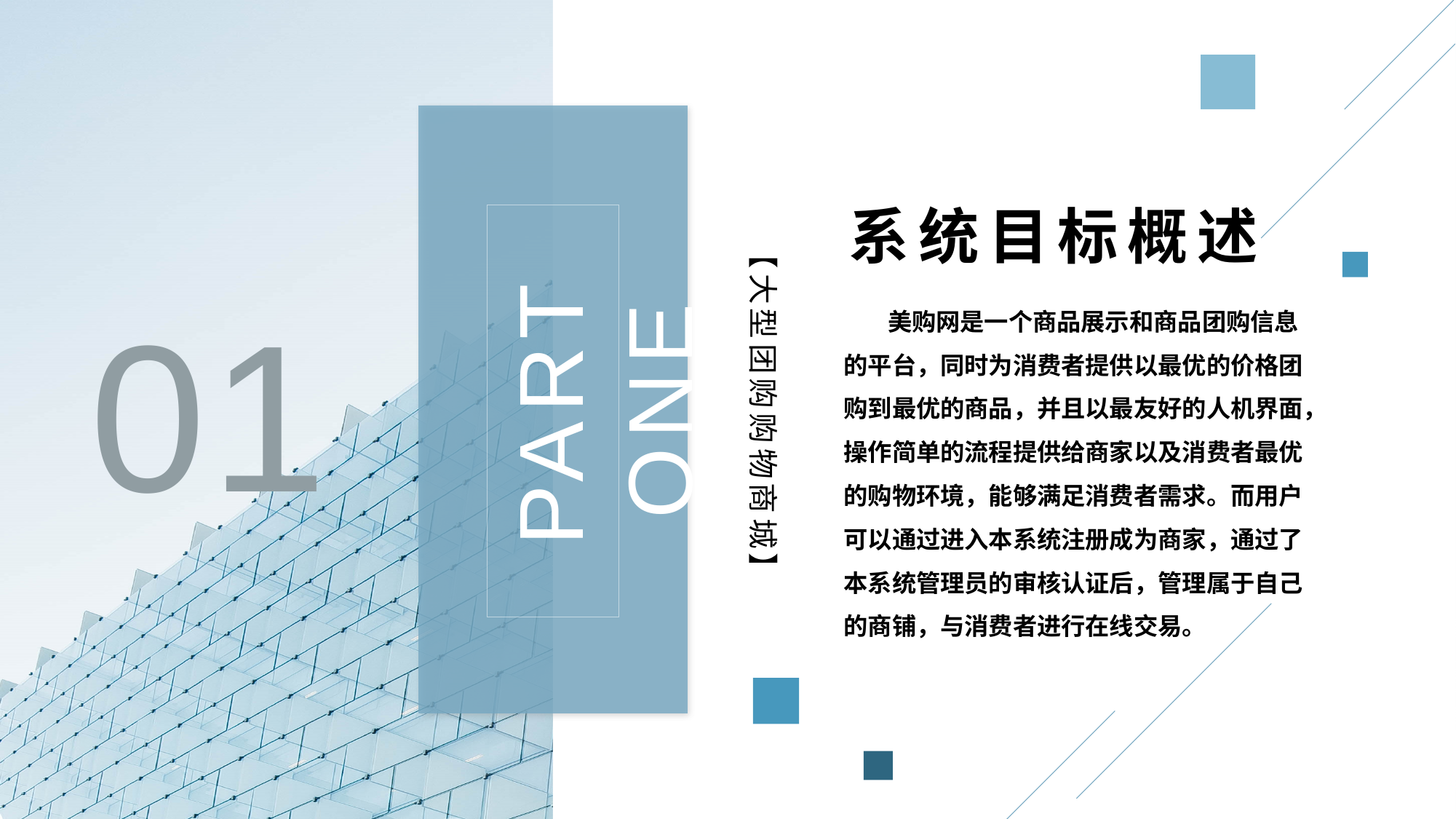

【大型团购购物商城】
系统目标概述
       美购网是一个商品展示和商品团购信息的平台，同时为消费者提供以最优的价格团购到最优的商品，并且以最友好的人机界面，操作简单的流程提供给商家以及消费者最优的购物环境，能够满足消费者需求。而用户可以通过进入本系统注册成为商家，通过了本系统管理员的审核认证后，管理属于自己的商铺，与消费者进行在线交易。
PART ONE
01